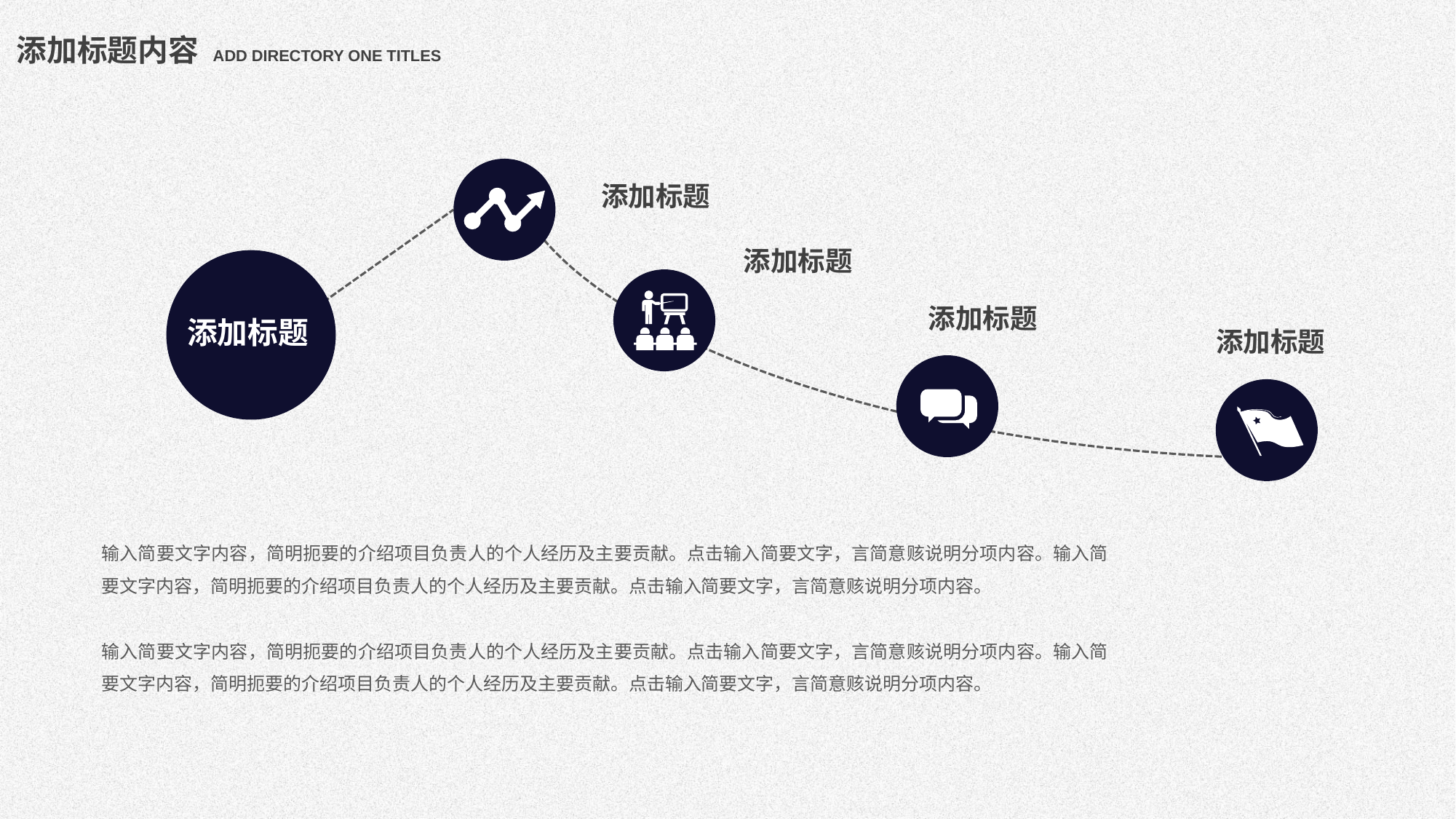

添加标题内容 ADD DIRECTORY ONE TITLES

添加标题
添加标题

添加标题

添加标题
添加标题

输入简要文字内容，简明扼要的介绍项目负责人的个人经历及主要贡献。点击输入简要文字，言简意赅说明分项内容。输入简要文字内容，简明扼要的介绍项目负责人的个人经历及主要贡献。点击输入简要文字，言简意赅说明分项内容。

输入简要文字内容，简明扼要的介绍项目负责人的个人经历及主要贡献。点击输入简要文字，言简意赅说明分项内容。输入简要文字内容，简明扼要的介绍项目负责人的个人经历及主要贡献。点击输入简要文字，言简意赅说明分项内容。